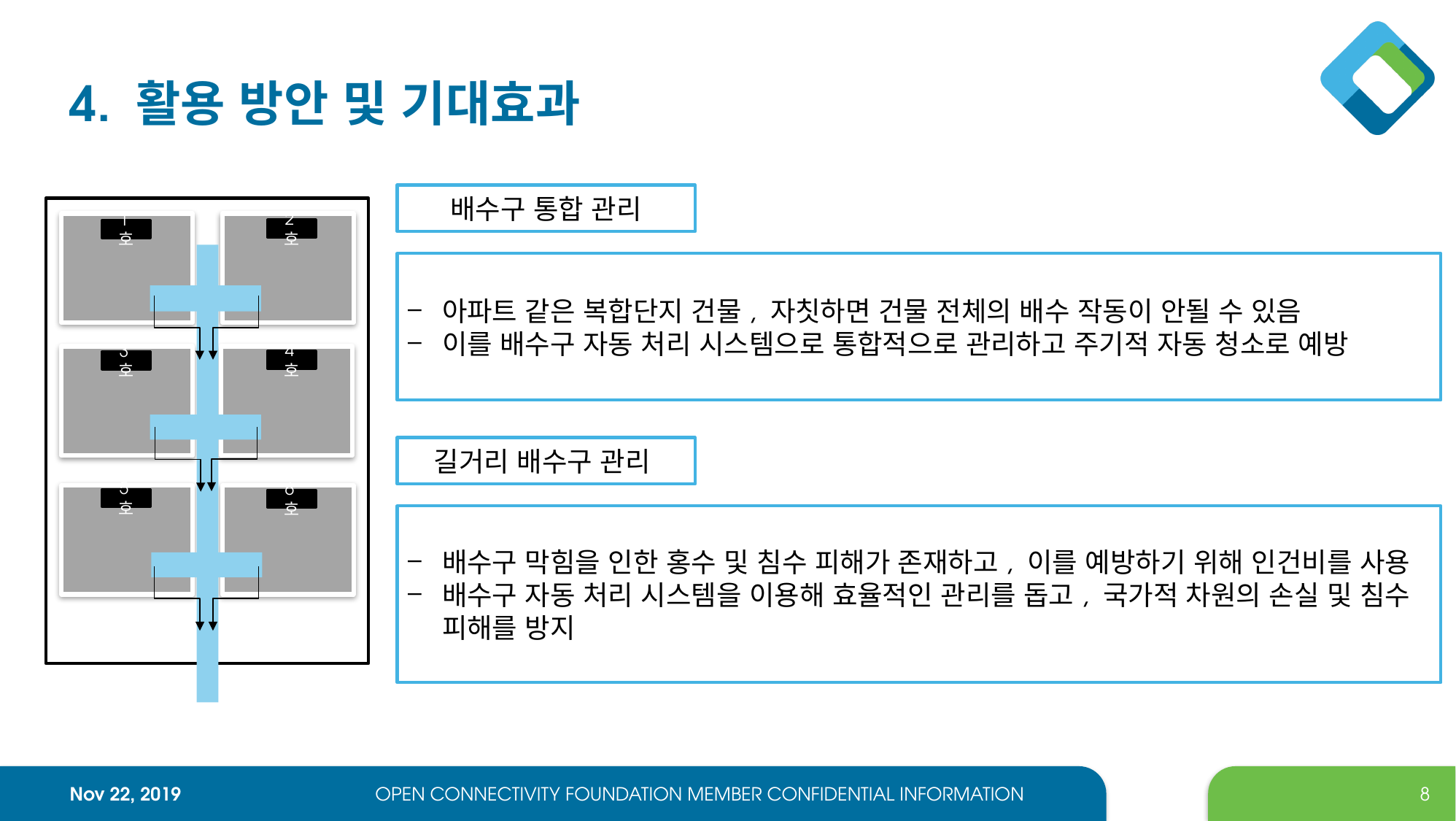

# 4. 활용 방안 및 기대효과
배수구 통합 관리

2호
1호

4호
3호

5호
6호

아파트 같은 복합단지 건물, 자칫하면 건물 전체의 배수 작동이 안될 수 있음
이를 배수구 자동 처리 시스템으로 통합적으로 관리하고 주기적 자동 청소로 예방
길거리 배수구 관리
배수구 막힘을 인한 홍수 및 침수 피해가 존재하고, 이를 예방하기 위해 인건비를 사용
배수구 자동 처리 시스템을 이용해 효율적인 관리를 돕고, 국가적 차원의 손실 및 침수 피해를 방지
Nov 22, 2019
OPEN CONNECTIVITY FOUNDATION MEMBER CONFIDENTIAL INFORMATION
8